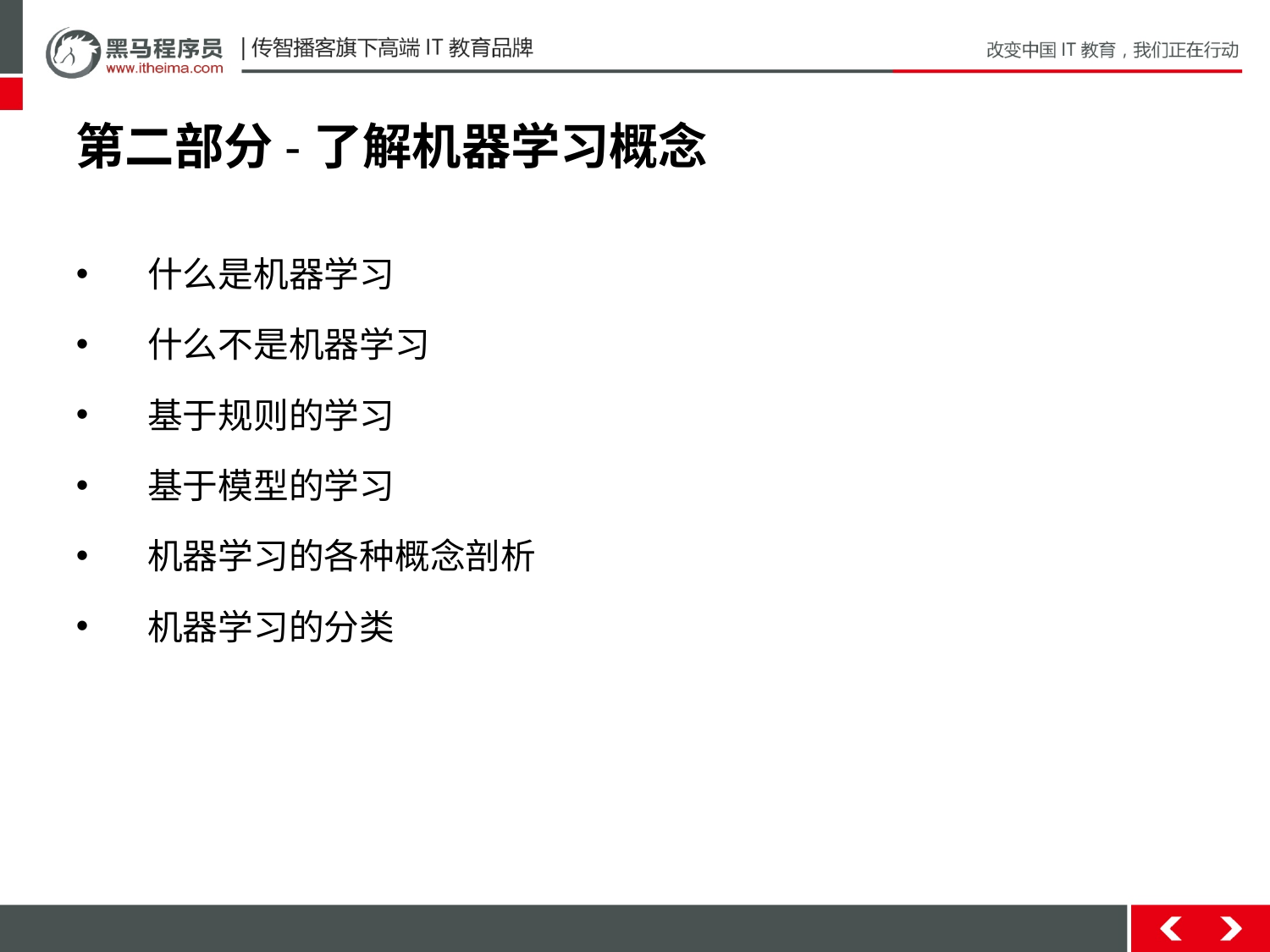

# 第二部分-了解机器学习概念
什么是机器学习
什么不是机器学习
基于规则的学习
基于模型的学习
机器学习的各种概念剖析
机器学习的分类